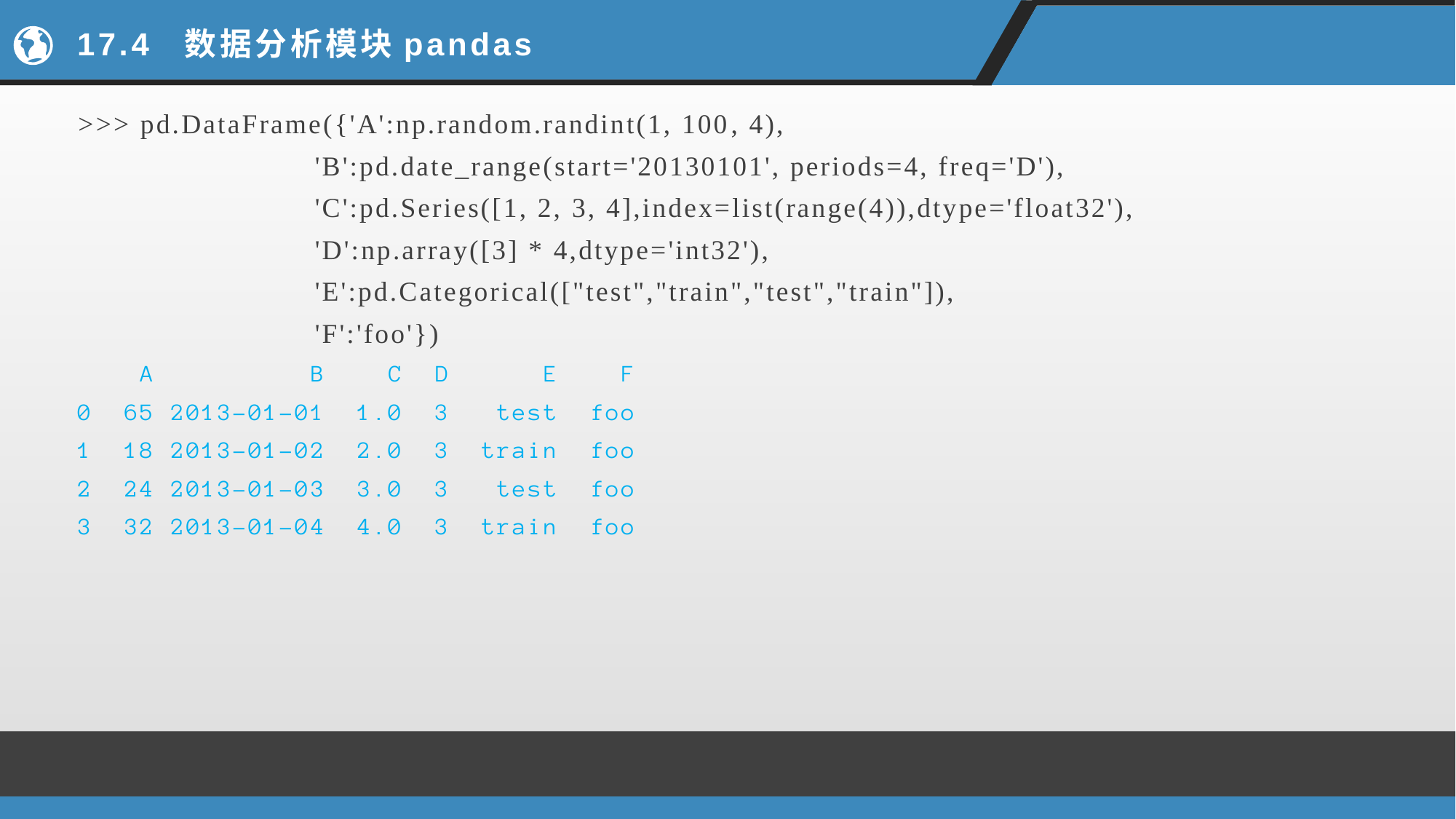

# 17.4  数据分析模块pandas

>>> pd.DataFrame({'A':np.random.randint(1, 100, 4),
	  	  'B':pd.date_range(start='20130101', periods=4, freq='D'),
		  'C':pd.Series([1, 2, 3, 4],index=list(range(4)),dtype='float32'),
		  'D':np.array([3] * 4,dtype='int32'),
		  'E':pd.Categorical(["test","train","test","train"]),
		  'F':'foo'})
    A          B    C  D      E    F
0  65 2013-01-01  1.0  3   test  foo
1  18 2013-01-02  2.0  3  train  foo
2  24 2013-01-03  3.0  3   test  foo
3  32 2013-01-04  4.0  3  train  foo